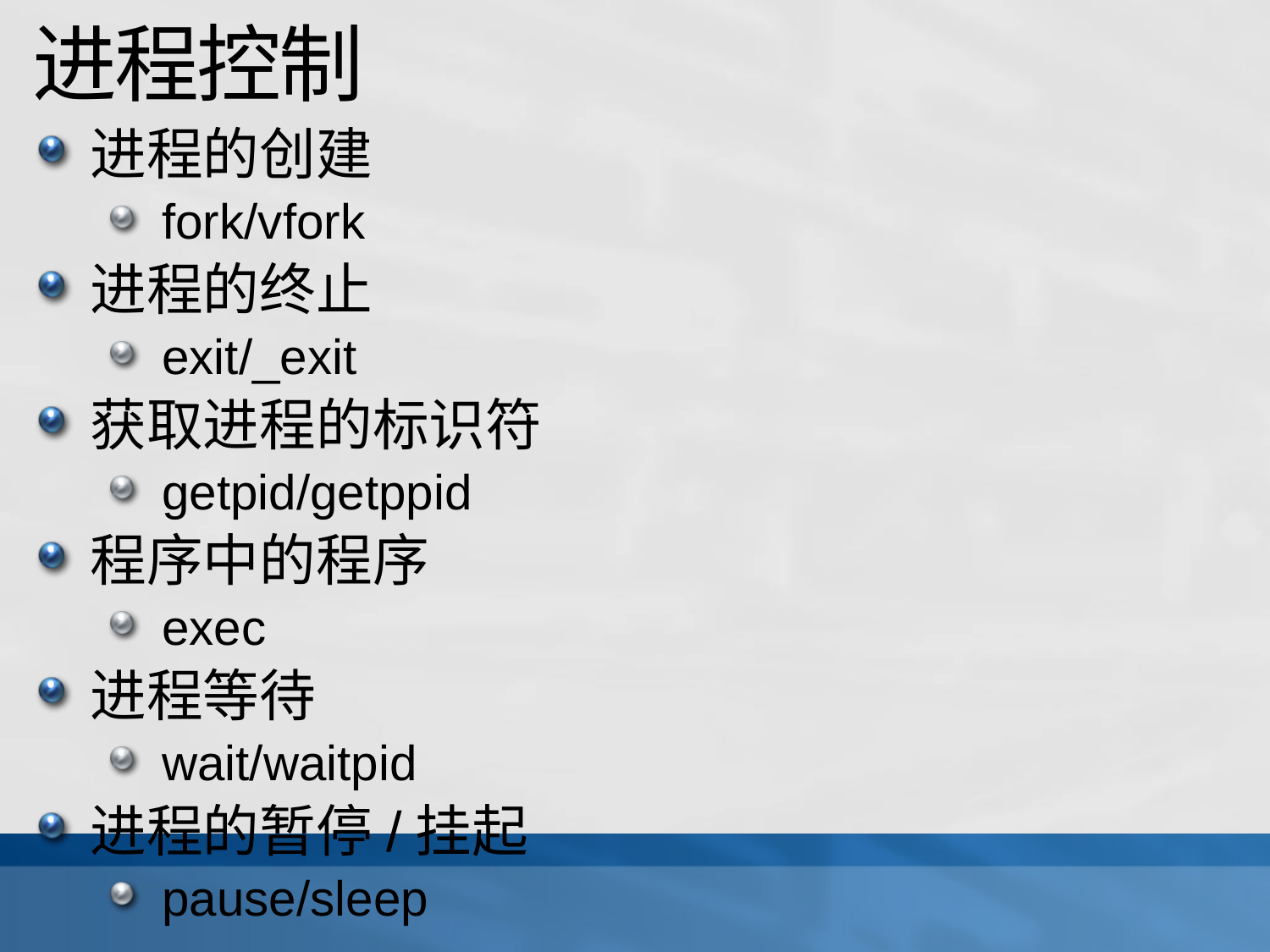

# 进程控制
进程的创建
fork/vfork
进程的终止
exit/_exit
获取进程的标识符
getpid/getppid
程序中的程序
exec
进程等待
wait/waitpid
进程的暂停/挂起
pause/sleep